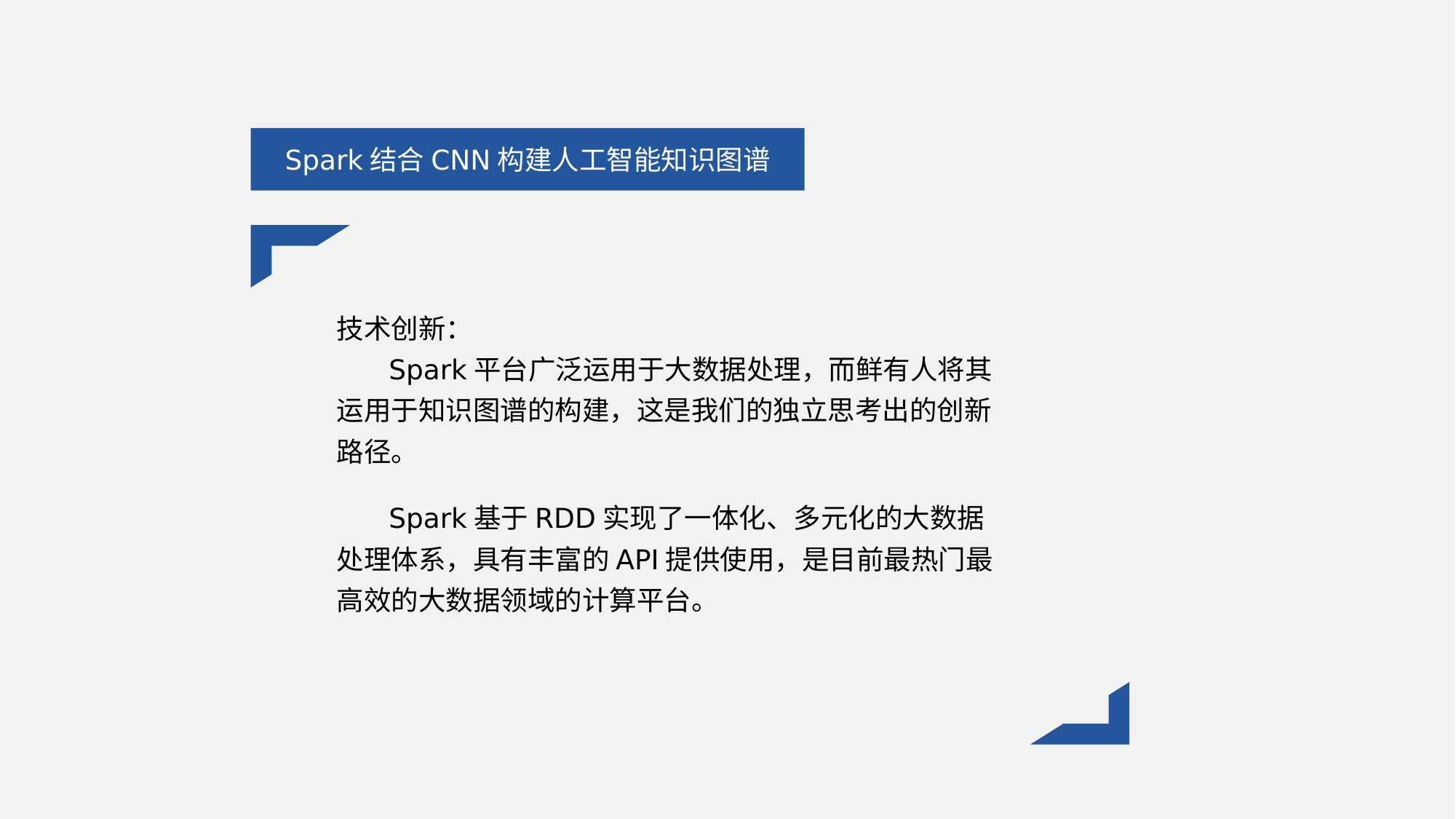

Spark结合CNN构建人工智能知识图谱

技术创新：
      Spark平台广泛运用于大数据处理，而鲜有人将其运用于知识图谱的构建，这是我们的独立思考出的创新路径。
      Spark基于RDD实现了一体化、多元化的大数据处理体系，具有丰富的API提供使用，是目前最热门最高效的大数据领域的计算平台。